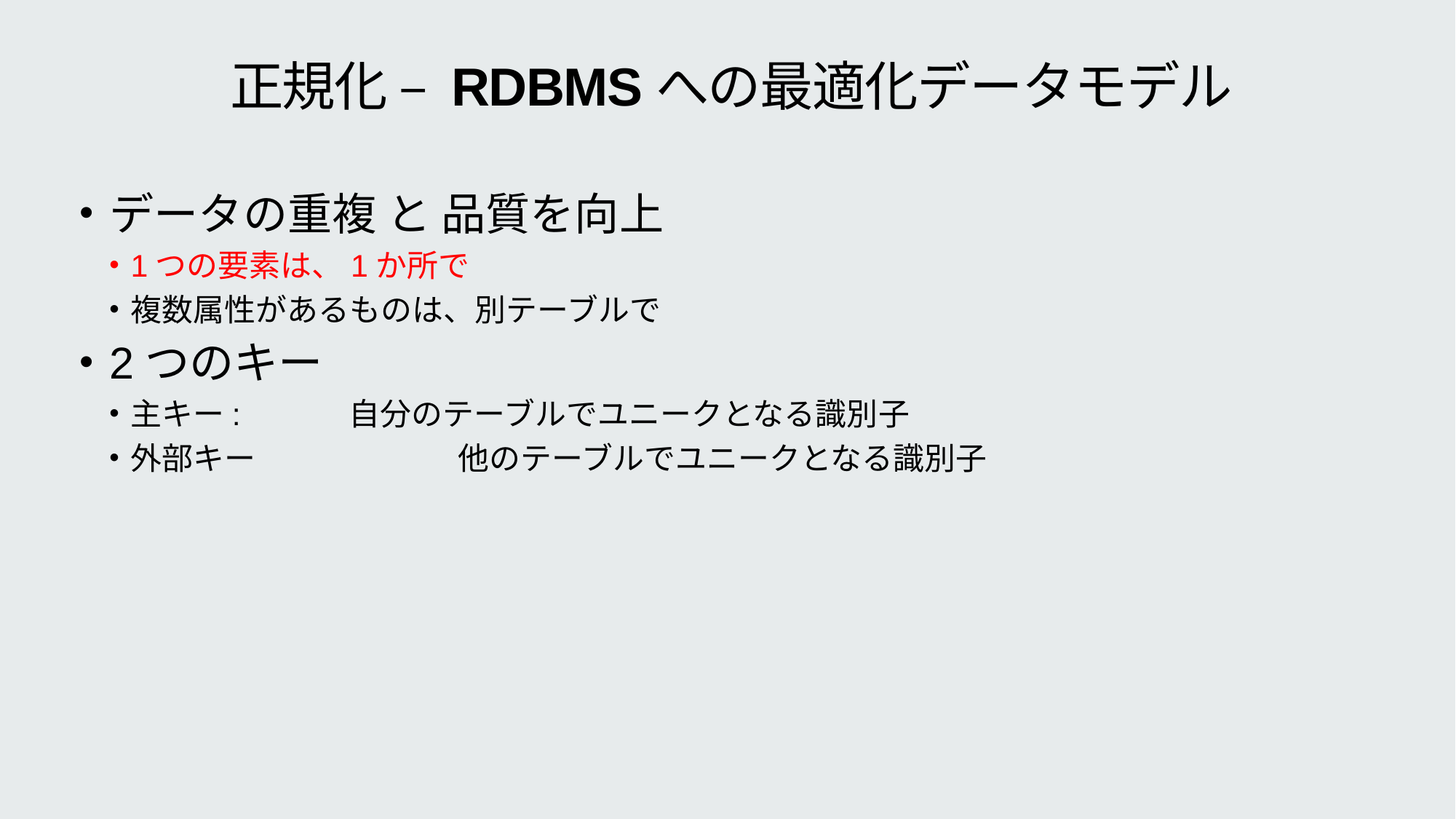

# 正規化 – RDBMSへの最適化データモデル
データの重複 と 品質を向上
1つの要素は、1か所で
複数属性があるものは、別テーブルで
2つのキー
主キー:		自分のテーブルでユニークとなる識別子
外部キー		他のテーブルでユニークとなる識別子